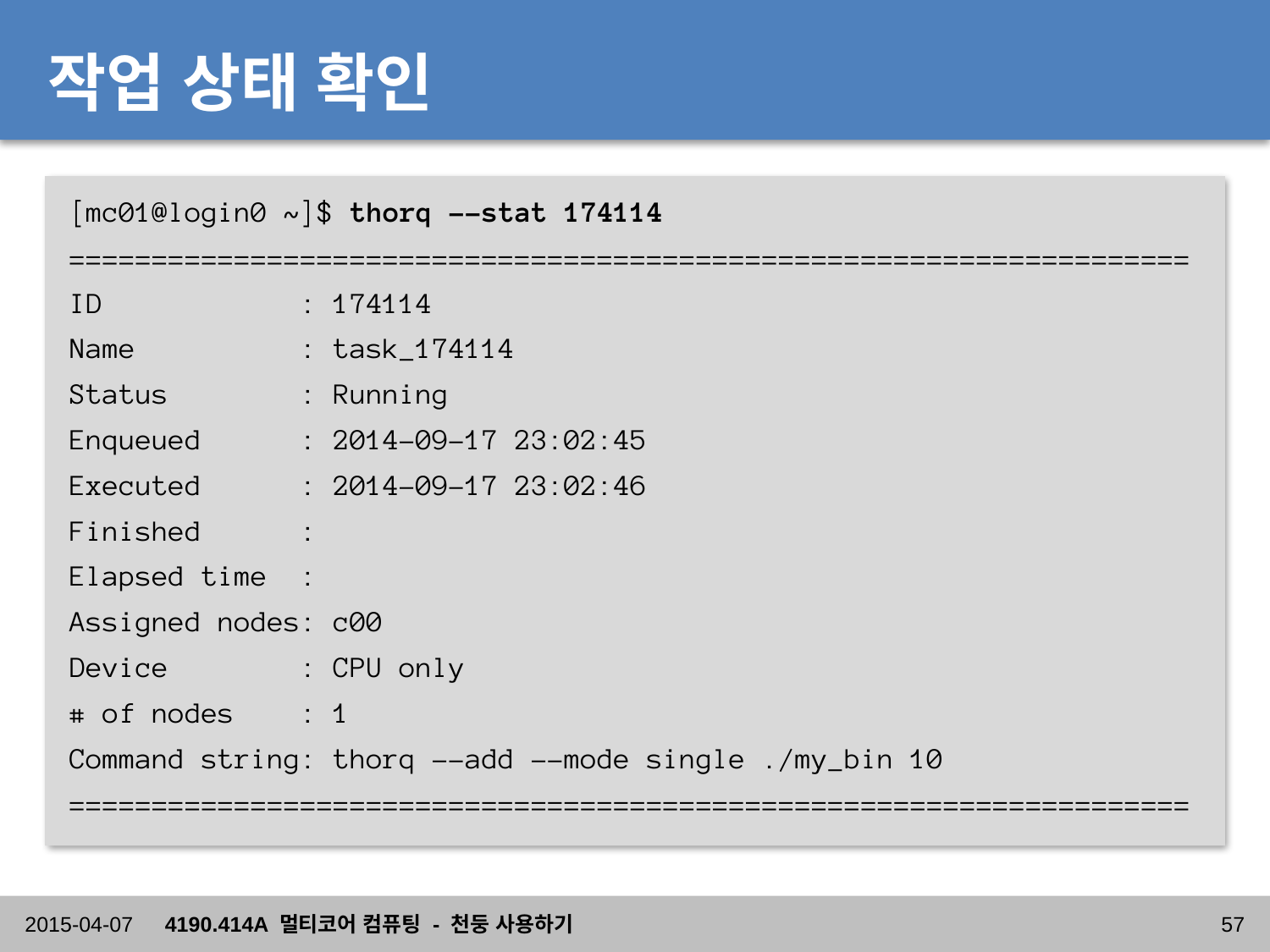

# 작업 상태 확인
[mc01@login0 ~]$ thorq --stat 174114
====================================================================
ID            : 174114
Name          : task_174114
Status        : Running
Enqueued      : 2014-09-17 23:02:45
Executed      : 2014-09-17 23:02:46
Finished      :
Elapsed time  :
Assigned nodes: c00
Device        : CPU only
# of nodes    : 1
Command string: thorq --add --mode single ./my_bin 10
====================================================================
2015-04-07
4190.414A 멀티코어 컴퓨팅 - 천둥 사용하기
57